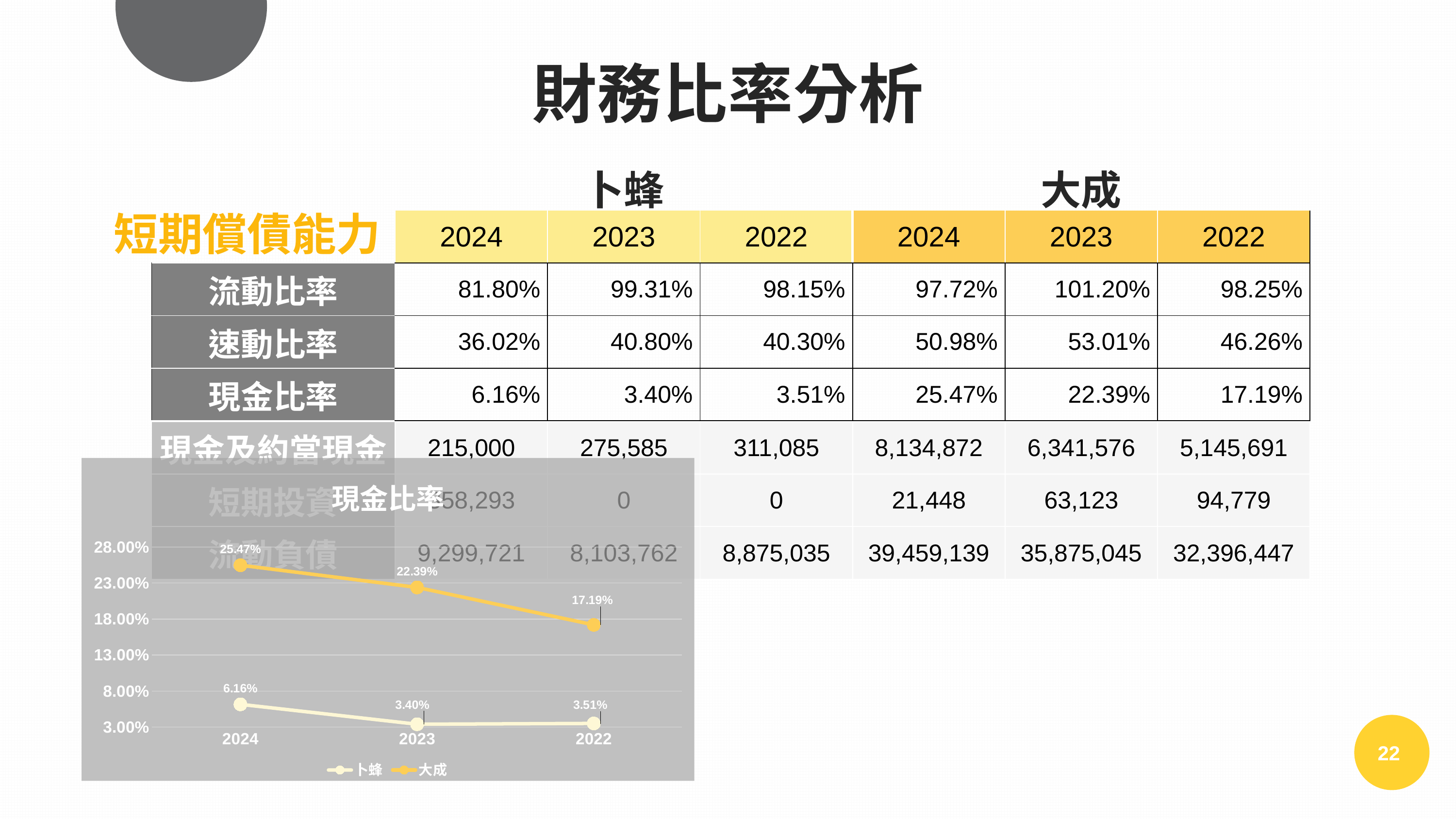

財務比率分析
|  | 卜蜂 |  |  | 大成 |  |  |
| --- | --- | --- | --- | --- | --- | --- |
|  | 2024 | 2023 | 2022 | 2024 | 2023 | 2022 |
| 流動比率 | 81.80% | 99.31% | 98.15% | 97.72% | 101.20% | 98.25% |
| 速動比率 | 36.02% | 40.80% | 40.30% | 50.98% | 53.01% | 46.26% |
| 現金比率 | 6.16% | 3.40% | 3.51% | 25.47% | 22.39% | 17.19% |
短期償債能力
| 現金及約當現金 | 215,000 | 275,585 | 311,085 | 8,134,872 | 6,341,576 | 5,145,691 |
| --- | --- | --- | --- | --- | --- | --- |
| 短期投資 | 358,293 | 0 | 0 | 21,448 | 63,123 | 94,779 |
| 流動負債 | 9,299,721 | 8,103,762 | 8,875,035 | 39,459,139 | 35,875,045 | 32,396,447 |

### Chart: 現金比率

| Category | 卜蜂 | 大成 |
|---|---|---|
| 2024 | 0.0616 | 0.2547 |
| 2023 | 0.034 | 0.2239 |
| 2022 | 0.0351 | 0.1719 |
22